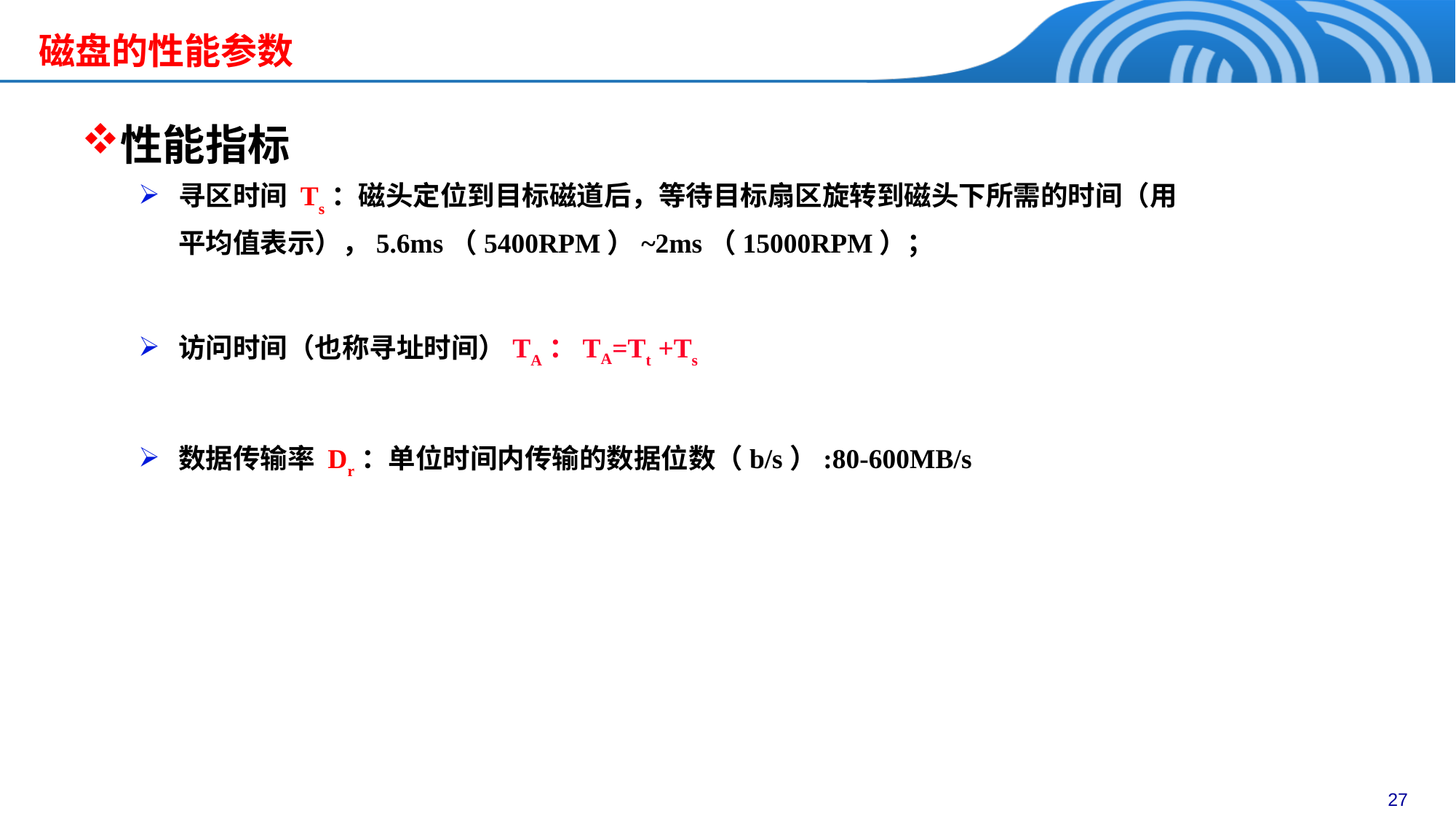

# 磁盘的性能参数
性能指标
寻区时间 Ts：磁头定位到目标磁道后，等待目标扇区旋转到磁头下所需的时间（用平均值表示），5.6ms（5400RPM）~2ms（15000RPM）；

访问时间（也称寻址时间）TA：TA=Tt +Ts

数据传输率 Dr：单位时间内传输的数据位数（b/s）:80-600MB/s